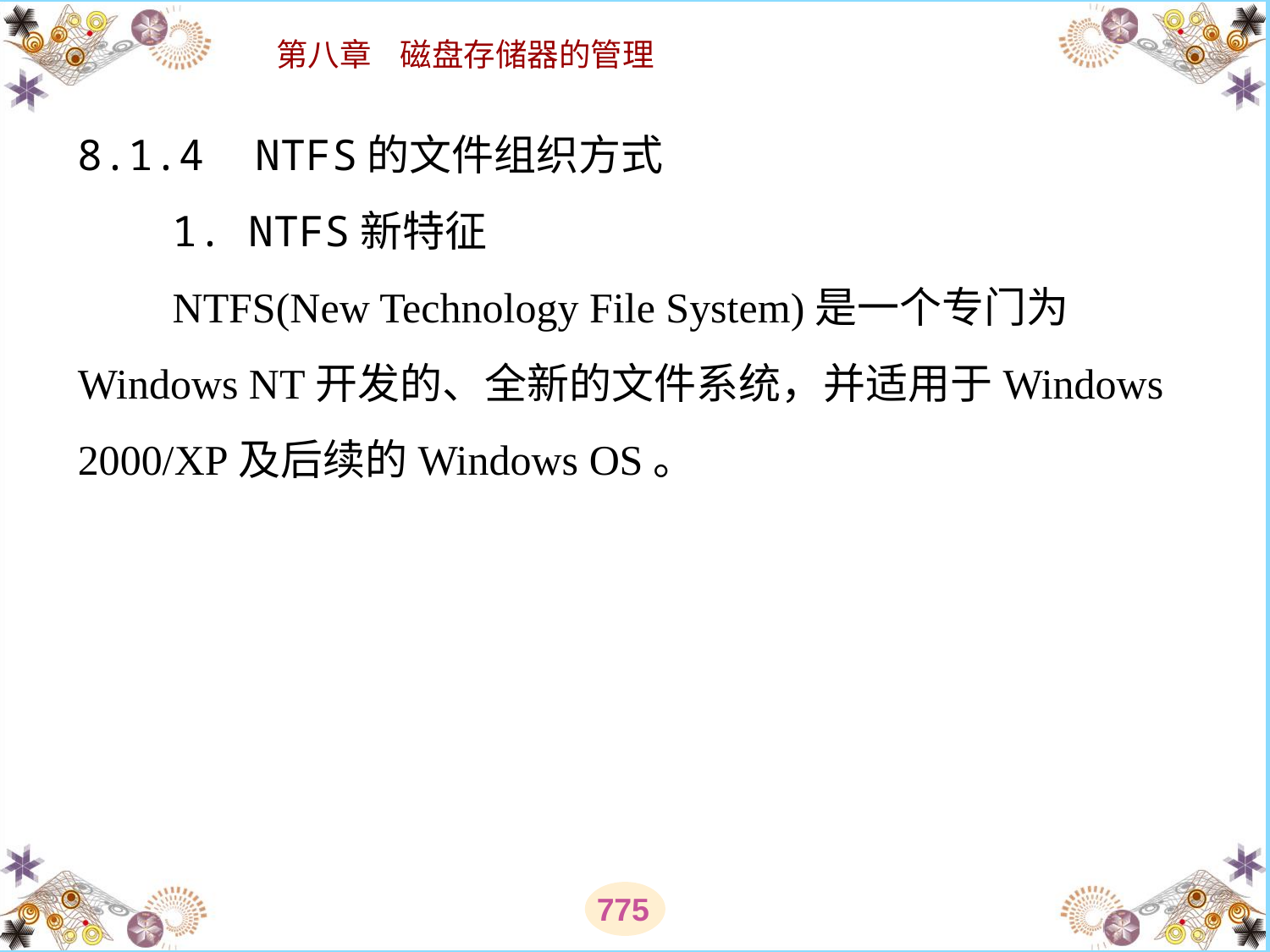

# 8.1.4  NTFS的文件组织方式 　　1. NTFS新特征 　　NTFS(New Technology File System)是一个专门为Windows NT开发的、全新的文件系统，并适用于Windows 2000/XP及后续的Windows OS。